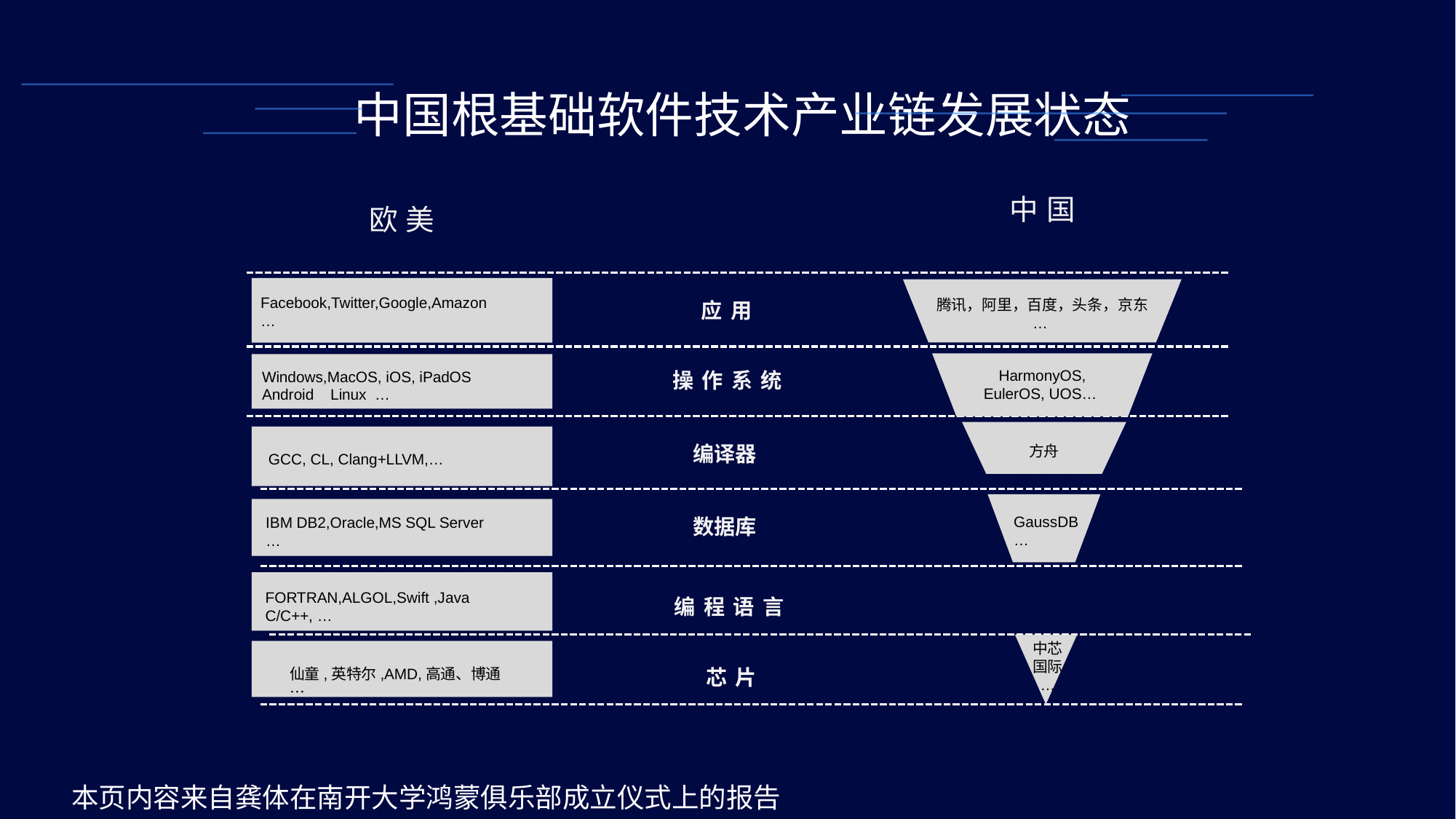

中国根基础软件技术产业链发展状态
中国
欧美

应用
Facebook,Twitter,Google,Amazon
…
腾讯，阿里，百度，头条，京东
…
操作系统

HarmonyOS,
EulerOS, UOS…
Windows,MacOS, iOS, iPadOS
Android    Linux  …

编译器
方舟
GCC, CL, Clang+LLVM,…

GaussDB
…
IBM DB2,Oracle,MS SQL Server
…
数据库
编程语言

FORTRAN,ALGOL,Swift ,Java
C/C++, …
…
中芯
国际
…

芯片
仙童,英特尔,AMD,高通、博通…
本页内容来自龚体在南开大学鸿蒙俱乐部成立仪式上的报告